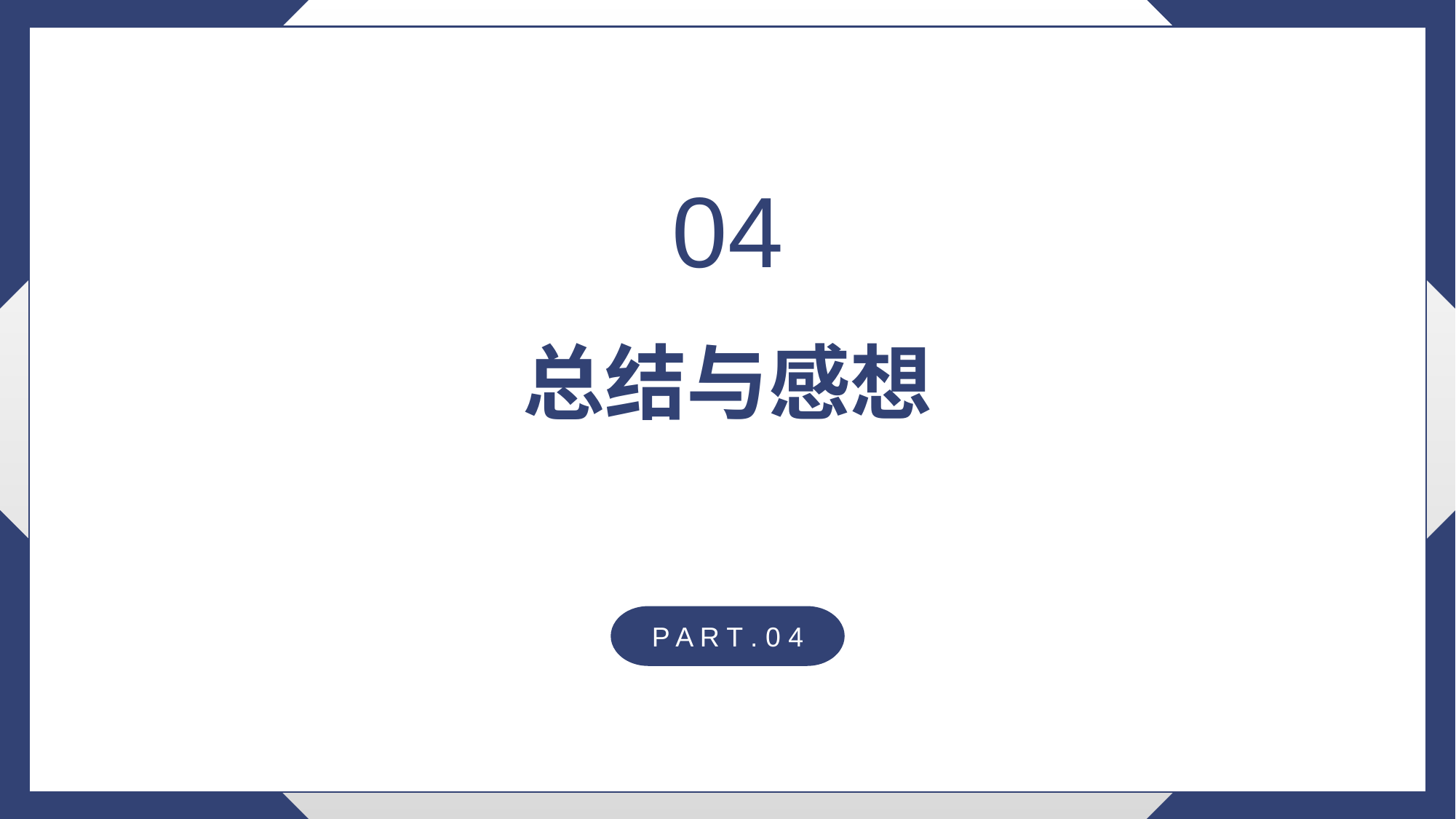

04
总结与感想

P A R T . 0 4